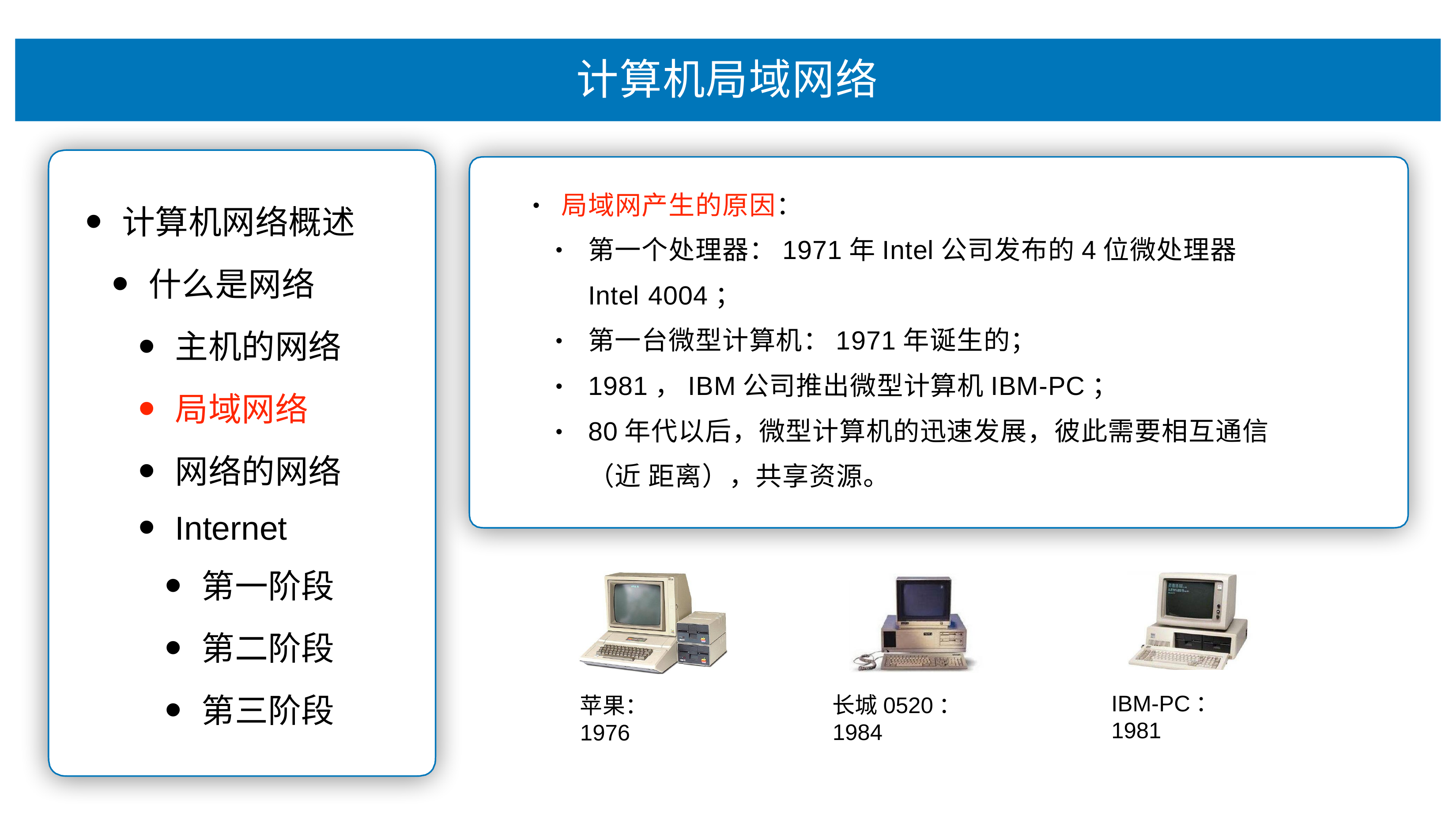

# 计算机局域⽹络

局域⽹产⽣的原因：
•
计算机⽹络概述
什么是⽹络
主机的⽹络
局域⽹络
⽹络的⽹络
Internet
第⼀阶段
第⼆阶段
第三阶段
第⼀个处理器：1971年Intel公司发布的4位微处理器
Intel 4004；
第⼀台微型计算机：1971年诞⽣的；
1981，IBM公司推出微型计算机IBM-PC；
80年代以后，微型计算机的迅速发展，彼此需要相互通信（近 距离），共享资源。
•
•
•
•

IBM-PC：1981
⻓城0520：1984
苹果：1976